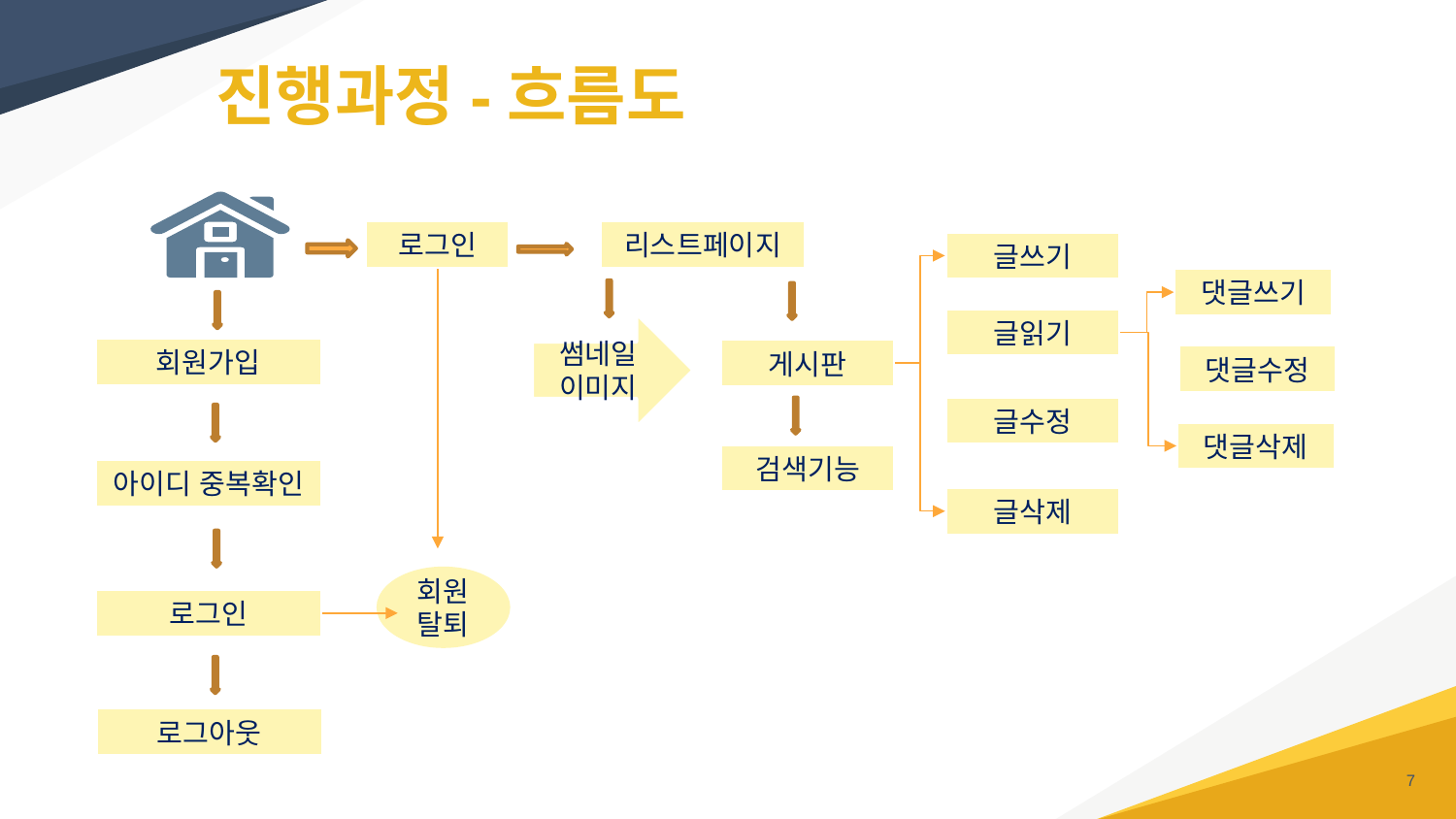

진행과정-흐름도

로그인
리스트페이지
글쓰기

댓글쓰기

글읽기
썸네일 이미지
회원가입
게시판
댓글수정
글수정

댓글삭제
검색기능
아이디 중복확인
글삭제

회원탈퇴
로그인

로그아웃
7